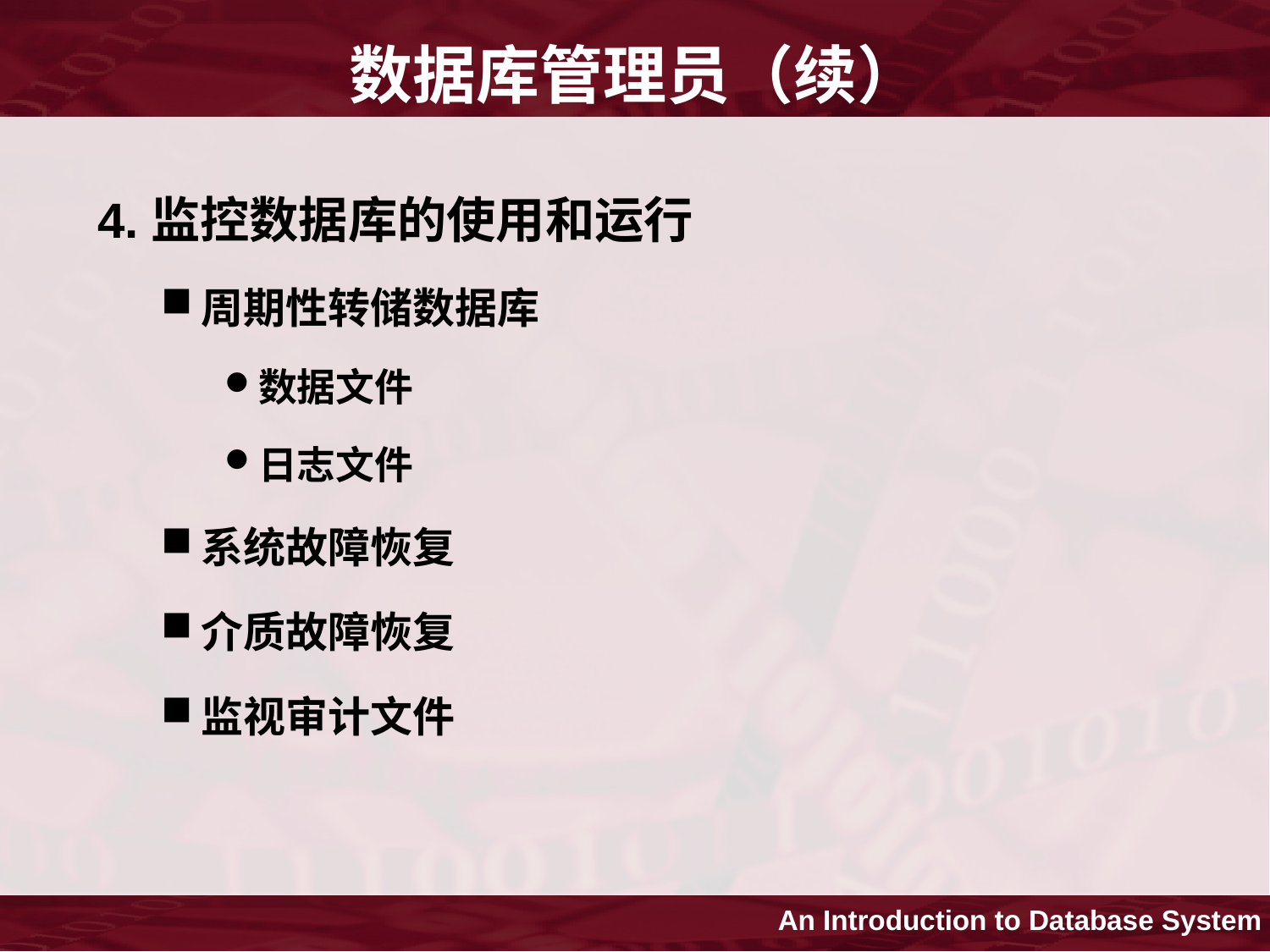

# 数据库管理员（续）
4.监控数据库的使用和运行
周期性转储数据库
数据文件
日志文件
系统故障恢复
介质故障恢复
监视审计文件